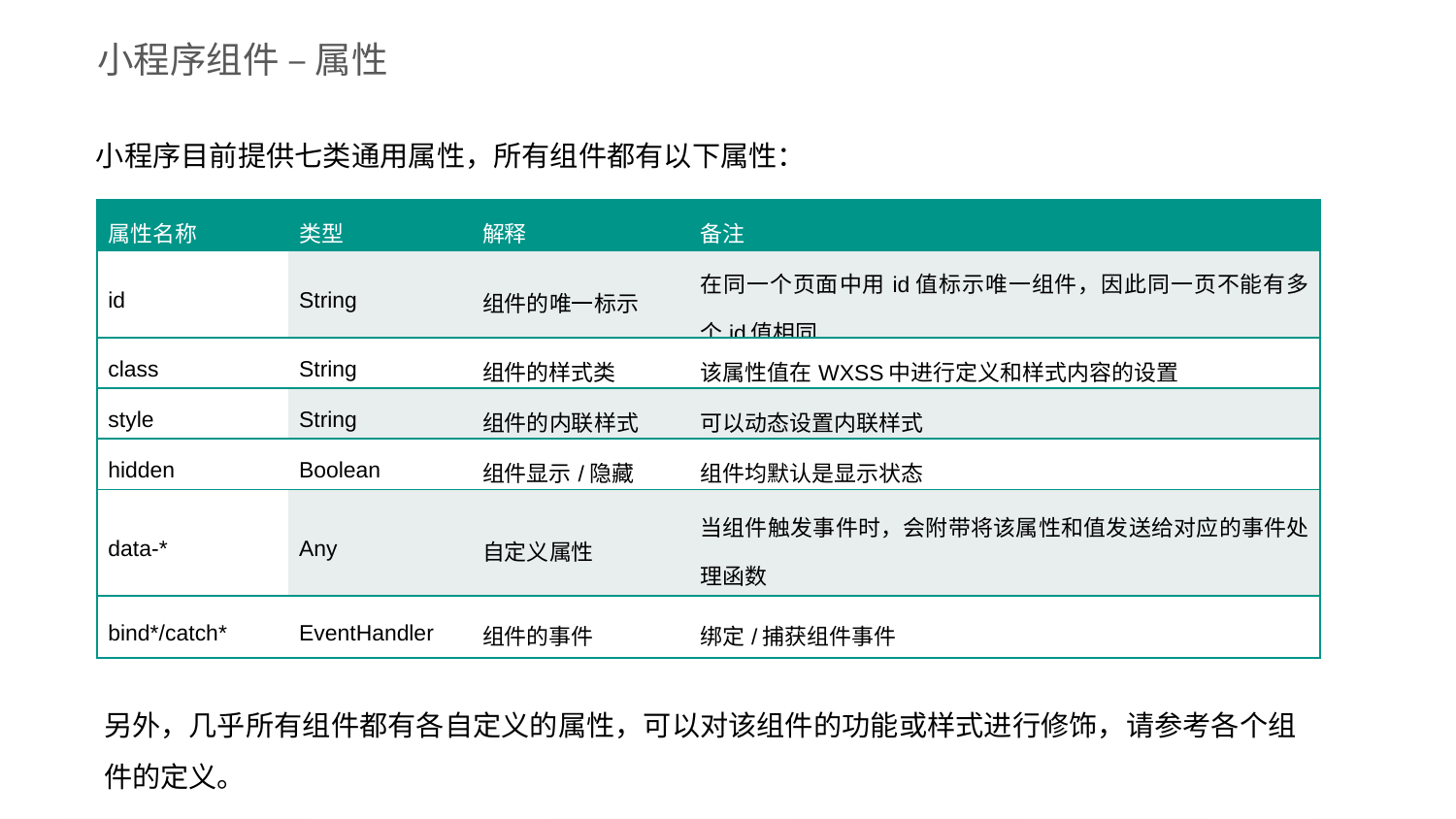

小程序组件 – 属性
小程序目前提供七类通用属性，所有组件都有以下属性：
| 属性名称 | 类型 | 解释 | 备注 |
| --- | --- | --- | --- |
| id | String | 组件的唯一标示 | 在同一个页面中用id值标示唯一组件，因此同一页不能有多个id值相同 |
| class | String | 组件的样式类 | 该属性值在WXSS中进行定义和样式内容的设置 |
| style | String | 组件的内联样式 | 可以动态设置内联样式 |
| hidden | Boolean | 组件显示/隐藏 | 组件均默认是显示状态 |
| data-\* | Any | 自定义属性 | 当组件触发事件时，会附带将该属性和值发送给对应的事件处理函数 |
| bind\*/catch\* | EventHandler | 组件的事件 | 绑定/捕获组件事件 |
另外，几乎所有组件都有各自定义的属性，可以对该组件的功能或样式进行修饰，请参考各个组件的定义。